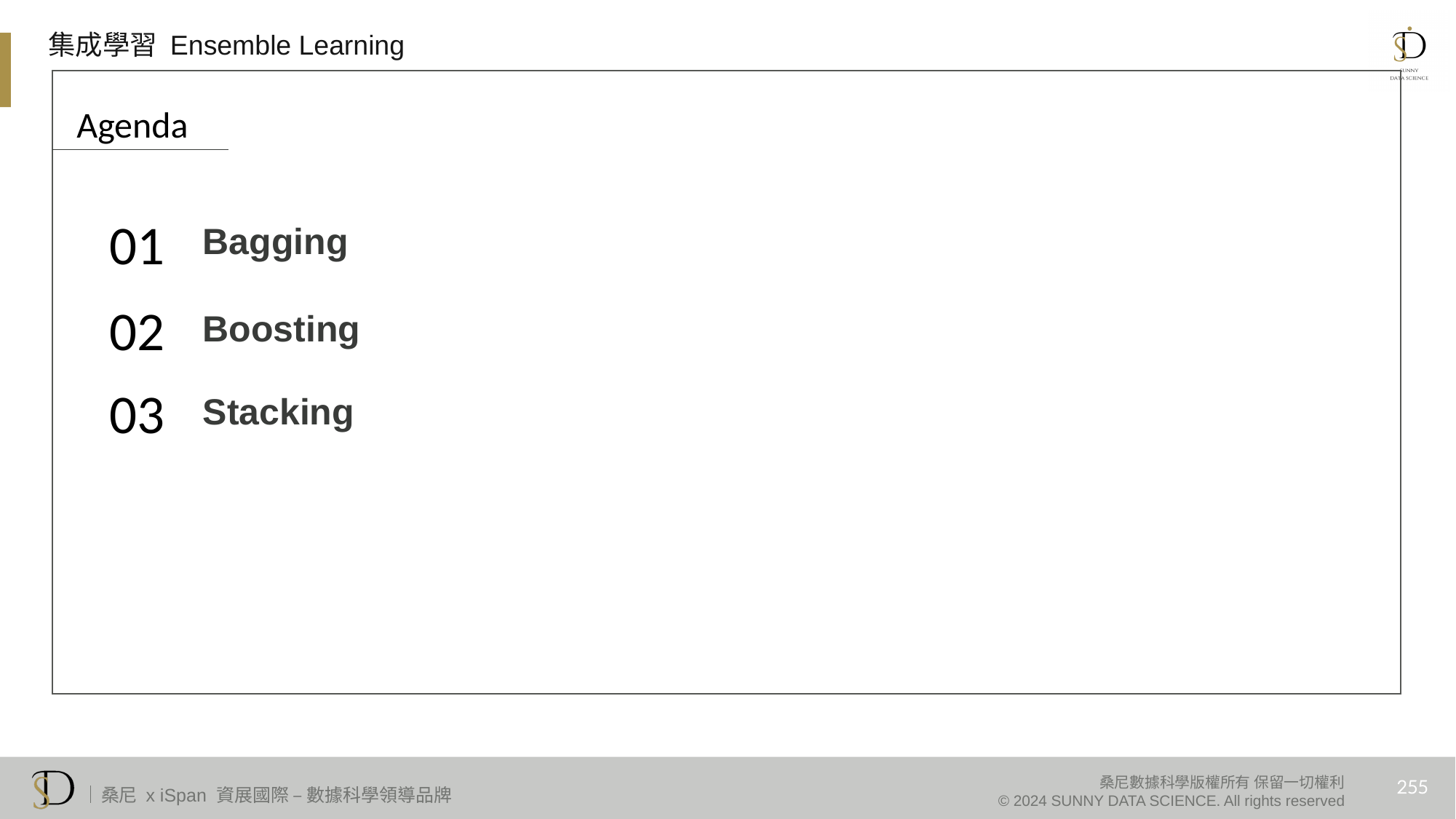

集成學習 Ensemble Learning

Agenda
Bagging
01
Boosting
02
Stacking
03